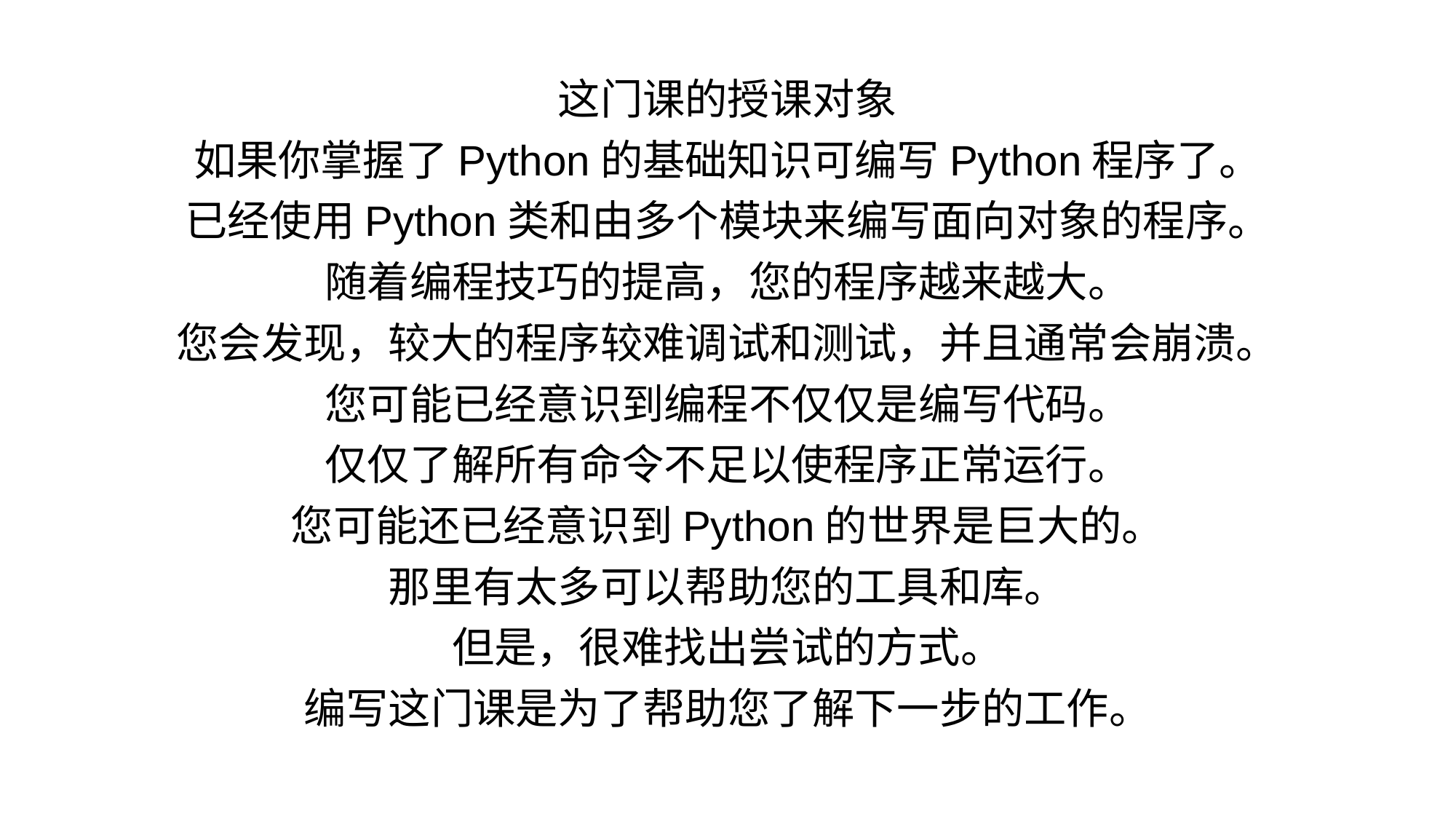

这门课的授课对象
如果你掌握了Python的基础知识可编写Python程序了。
已经使用Python类和由多个模块来编写面向对象的程序。
随着编程技巧的提高，您的程序越来越大。
您会发现，较大的程序较难调试和测试，并且通常会崩溃。
您可能已经意识到编程不仅仅是编写代码。
仅仅了解所有命令不足以使程序正常运行。
您可能还已经意识到Python的世界是巨大的。
那里有太多可以帮助您的工具和库。
但是，很难找出尝试的方式。
编写这门课是为了帮助您了解下一步的工作。